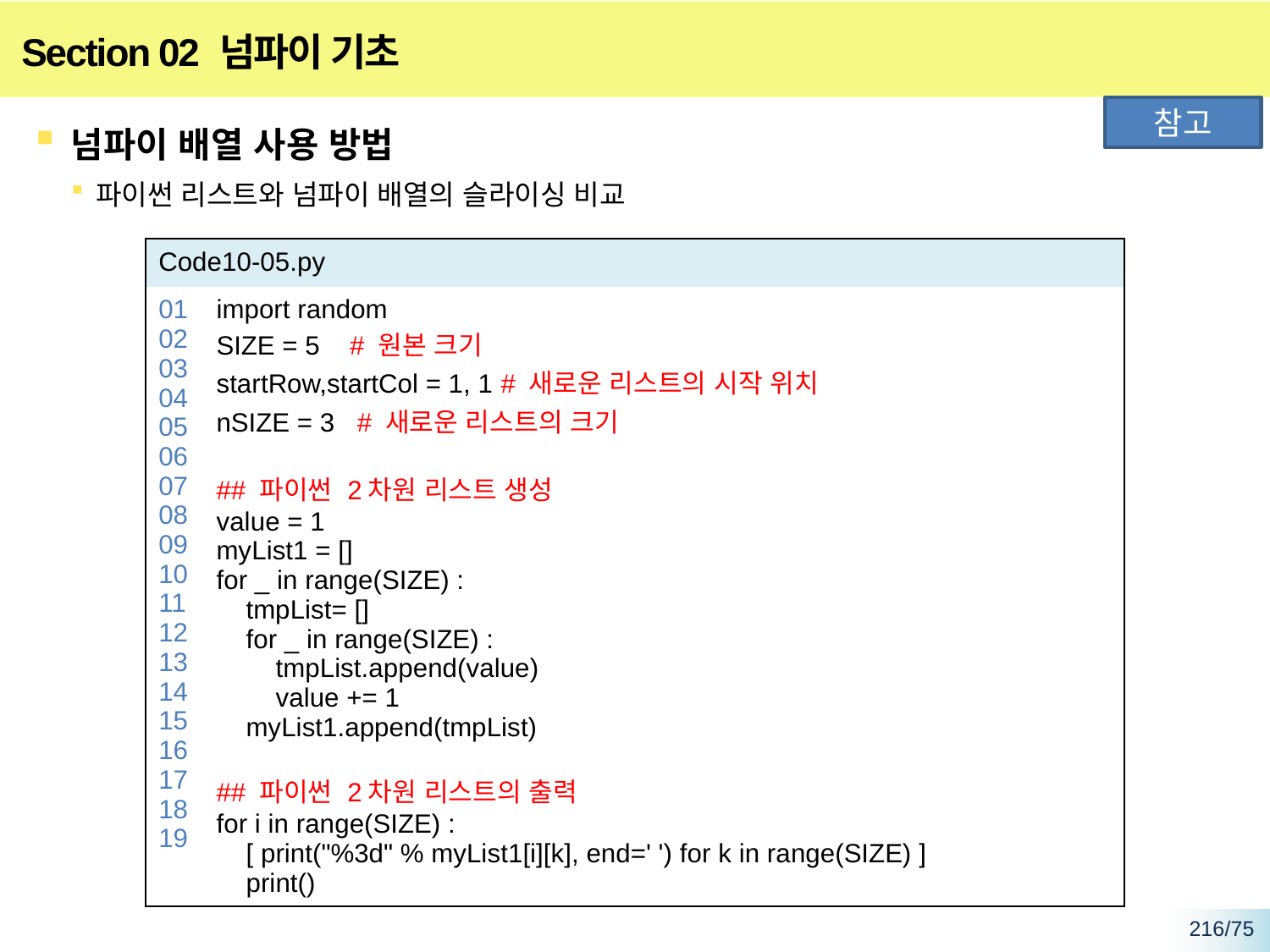

# Section 02 넘파이 기초
참고
넘파이 배열 사용 방법
파이썬 리스트와 넘파이 배열의 슬라이싱 비교

| Code10-05.py |  |
| --- | --- |
| 01 02 03 04 05 06 07 08 09 10 11 12 13 14 15 16 17 18 19 | import random SIZE = 5 # 원본 크기 startRow,startCol = 1, 1 # 새로운 리스트의 시작 위치 nSIZE = 3 # 새로운 리스트의 크기 ## 파이썬 2차원 리스트 생성 value = 1 myList1 = [] for \_ in range(SIZE) : tmpList= [] for \_ in range(SIZE) : tmpList.append(value) value += 1 myList1.append(tmpList) ## 파이썬 2차원 리스트의 출력 for i in range(SIZE) : [ print("%3d" % myList1[i][k], end=' ') for k in range(SIZE) ] print() |